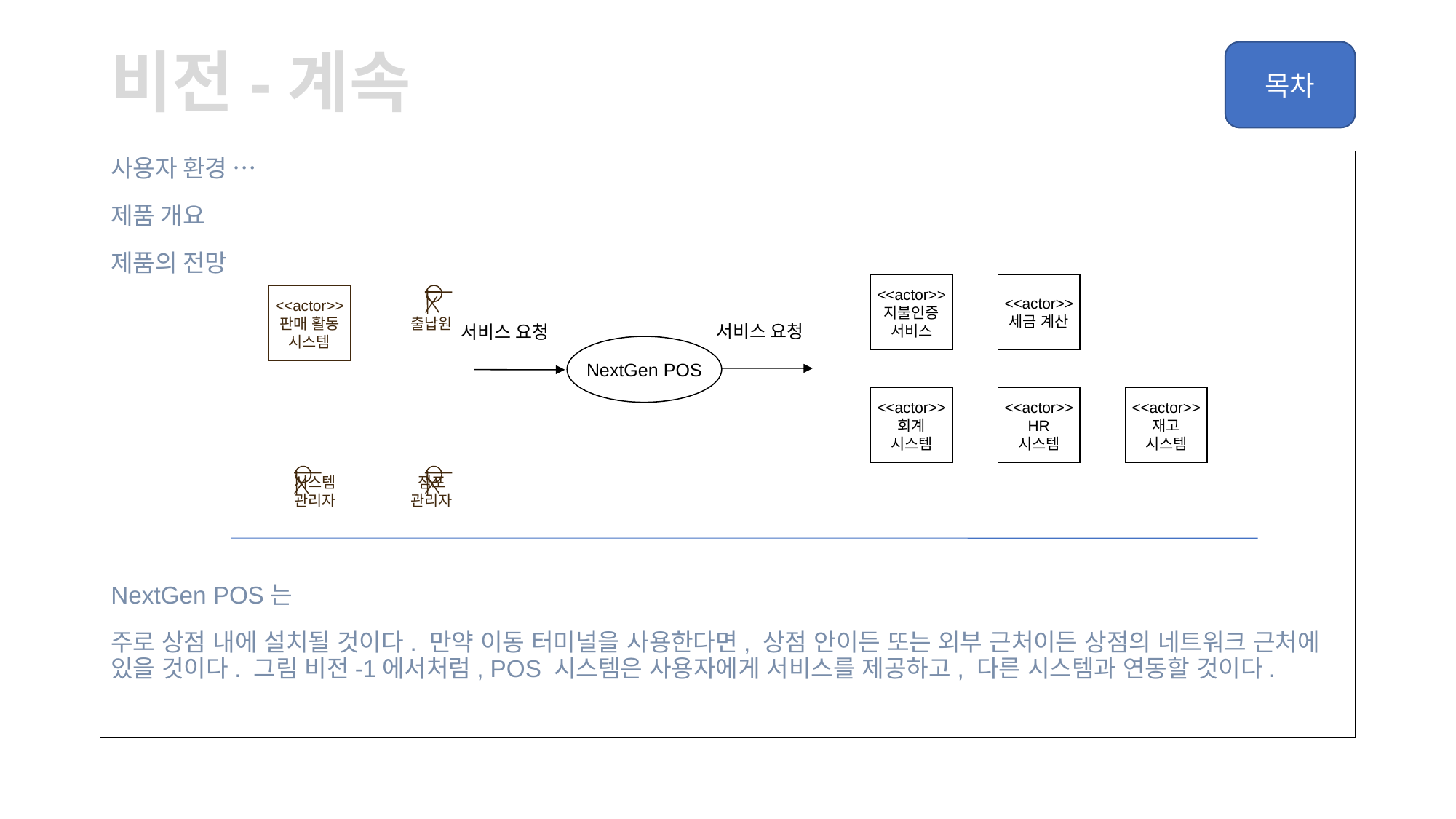

# 비전-계속
사용자 환경 …
제품 개요
제품의 전망

NextGen POS는
주로 상점 내에 설치될 것이다. 만약 이동 터미널을 사용한다면, 상점 안이든 또는 외부 근처이든 상점의 네트워크 근처에 있을 것이다. 그림 비전-1에서처럼, POS 시스템은 사용자에게 서비스를 제공하고, 다른 시스템과 연동할 것이다.

	 그림 비전-1 NextGen POS 시스템 컨텍스트 다이어그램

<<actor>>
지불인증
서비스
<<actor>>
세금 계산
<<actor>>
회계
시스템
<<actor>>
HR
시스템
<<actor>>
재고
시스템
<<actor>>
판매 활동
시스템

출납원

시스템
관리자

점포
관리자
서비스 요청
서비스 요청
NextGen POS